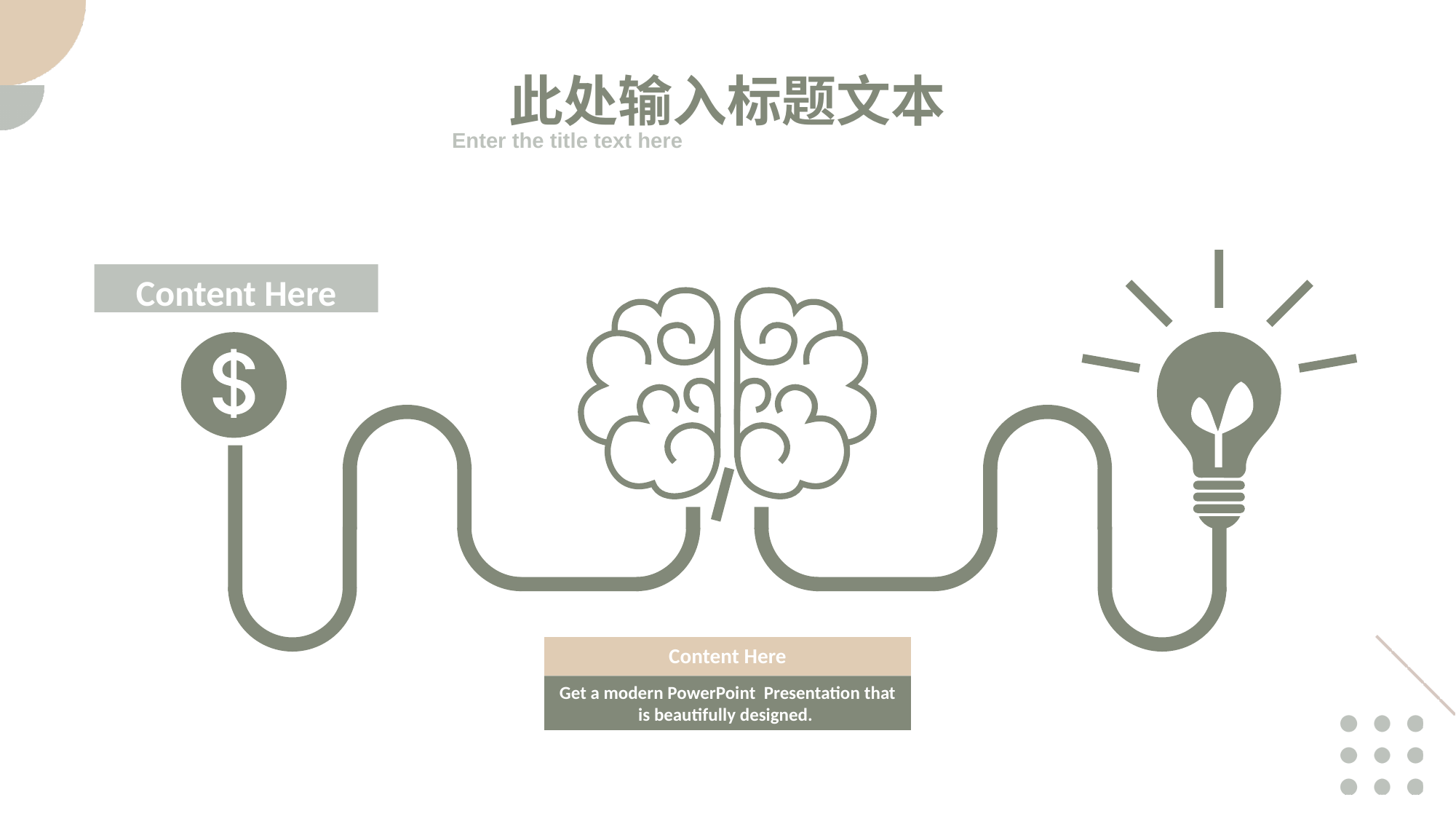

此处输入标题文本
Enter the title text here

Content Here

Content Here
Get a modern PowerPoint  Presentation that is beautifully designed.